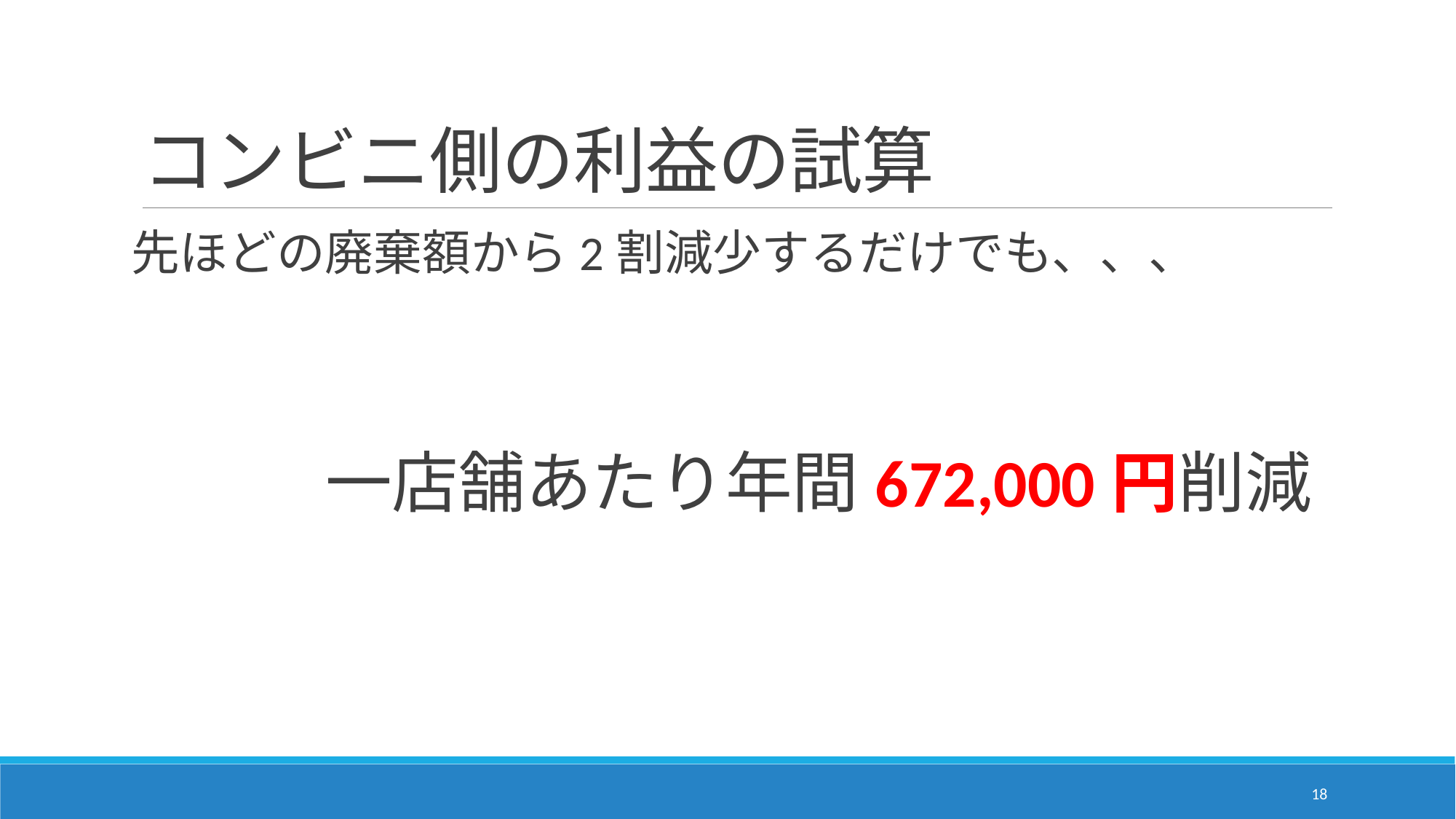

# コンビニ側の利益の試算
先ほどの廃棄額から2割減少するだけでも、、、

　　　　一店舗あたり年間672,000円削減

18